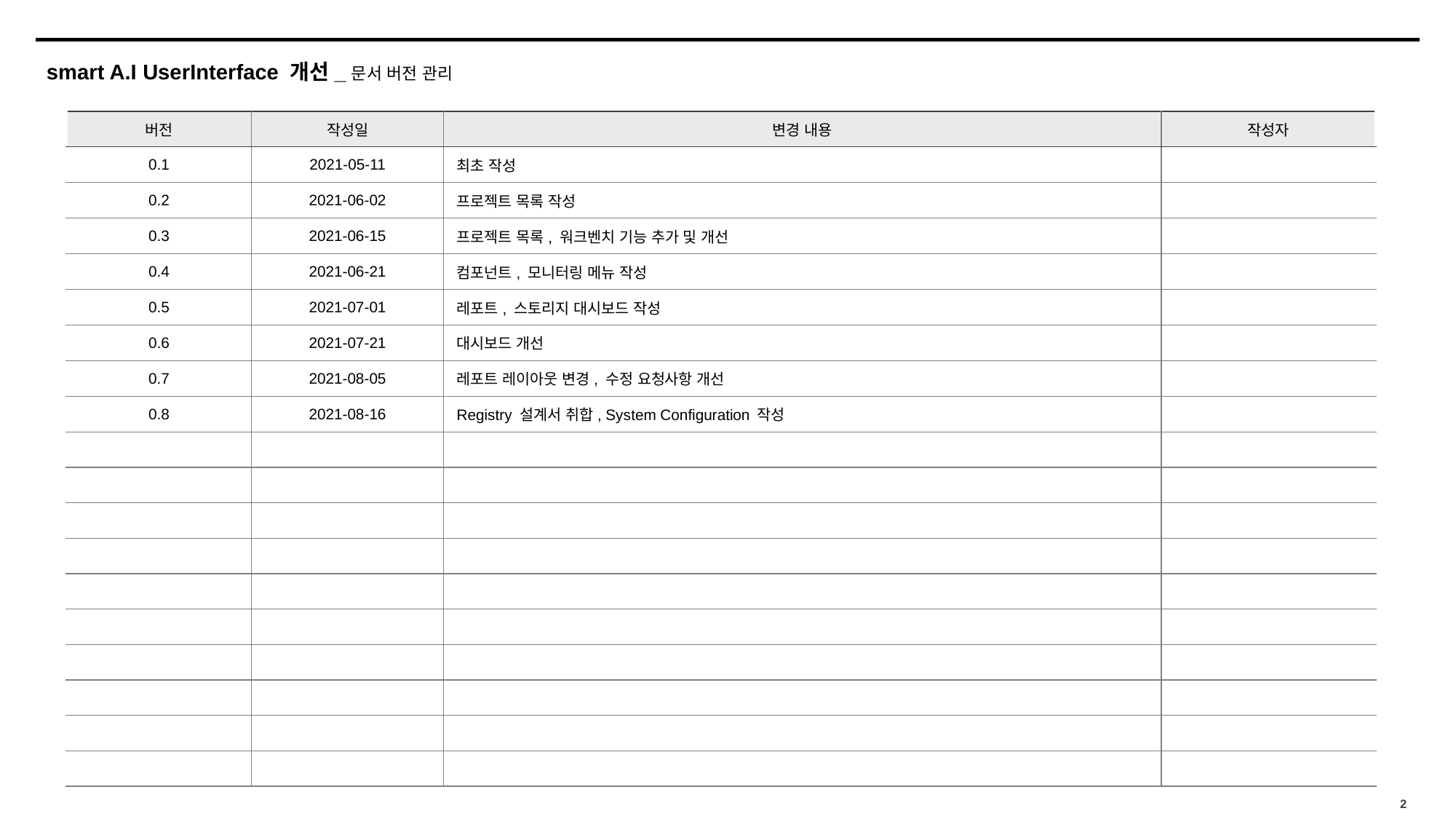

# smart A.I UserInterface 개선_문서 버전 관리
| 버전 | 작성일 | 변경 내용 | 작성자 |
| --- | --- | --- | --- |
| 0.1 | 2021-05-11 | 최초 작성 |  |
| 0.2 | 2021-06-02 | 프로젝트 목록 작성 |  |
| 0.3 | 2021-06-15 | 프로젝트 목록, 워크벤치 기능 추가 및 개선 |  |
| 0.4 | 2021-06-21 | 컴포넌트, 모니터링 메뉴 작성 |  |
| 0.5 | 2021-07-01 | 레포트, 스토리지 대시보드 작성 |  |
| 0.6 | 2021-07-21 | 대시보드 개선 |  |
| 0.7 | 2021-08-05 | 레포트 레이아웃 변경, 수정 요청사항 개선 |  |
| 0.8 | 2021-08-16 | Registry 설계서 취합, System Configuration 작성 |  |
|  |  |  |  |
|  |  |  |  |
|  |  |  |  |
|  |  |  |  |
|  |  |  |  |
|  |  |  |  |
|  |  |  |  |
|  |  |  |  |
|  |  |  |  |
|  |  |  |  |